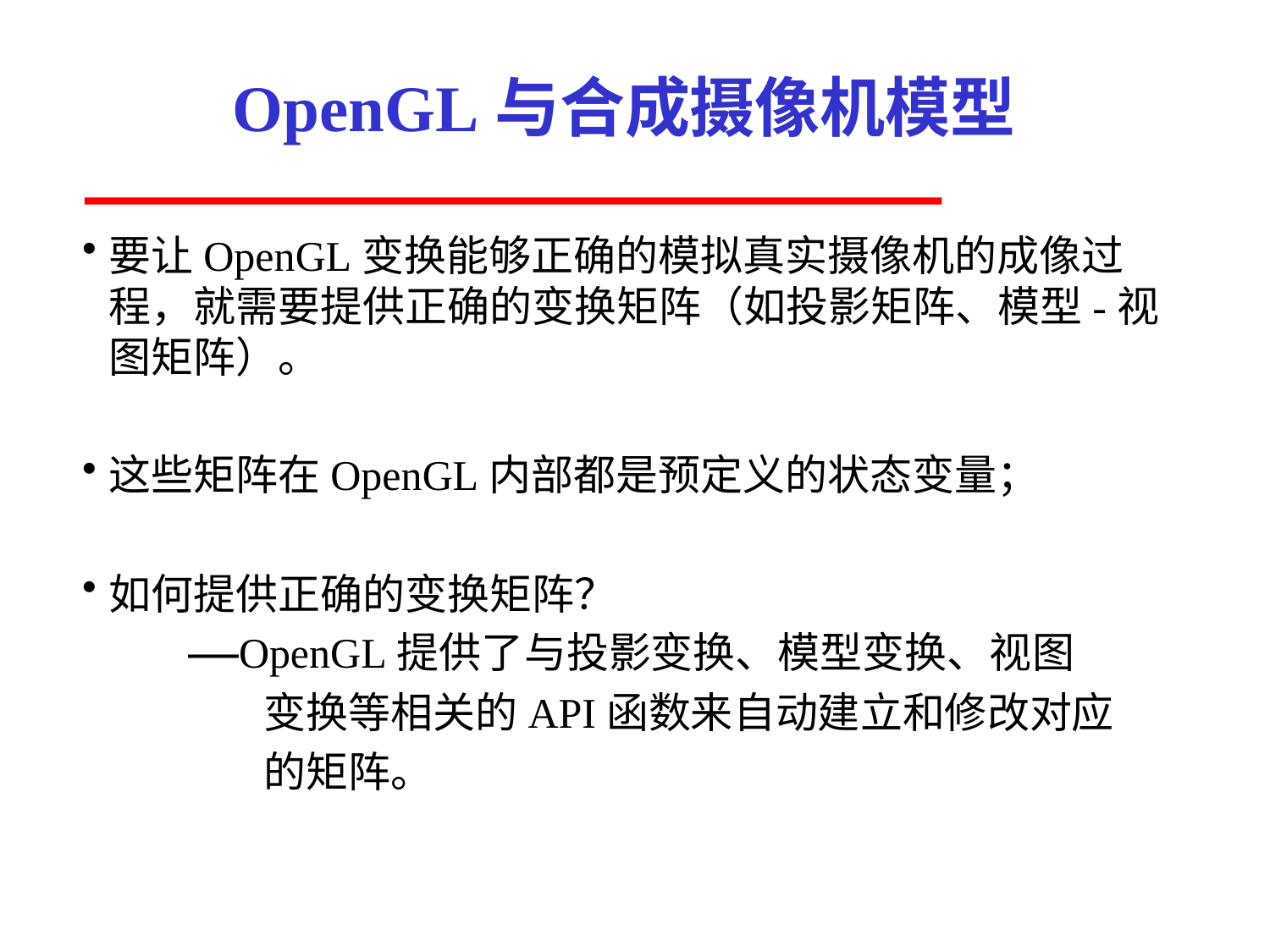

# OpenGL与合成摄像机模型
要让OpenGL变换能够正确的模拟真实摄像机的成像过程，就需要提供正确的变换矩阵（如投影矩阵、模型-视图矩阵）。

这些矩阵在OpenGL内部都是预定义的状态变量；

如何提供正确的变换矩阵？
          ——OpenGL提供了与投影变换、模型变换、视图
                  变换等相关的API函数来自动建立和修改对应
                  的矩阵。